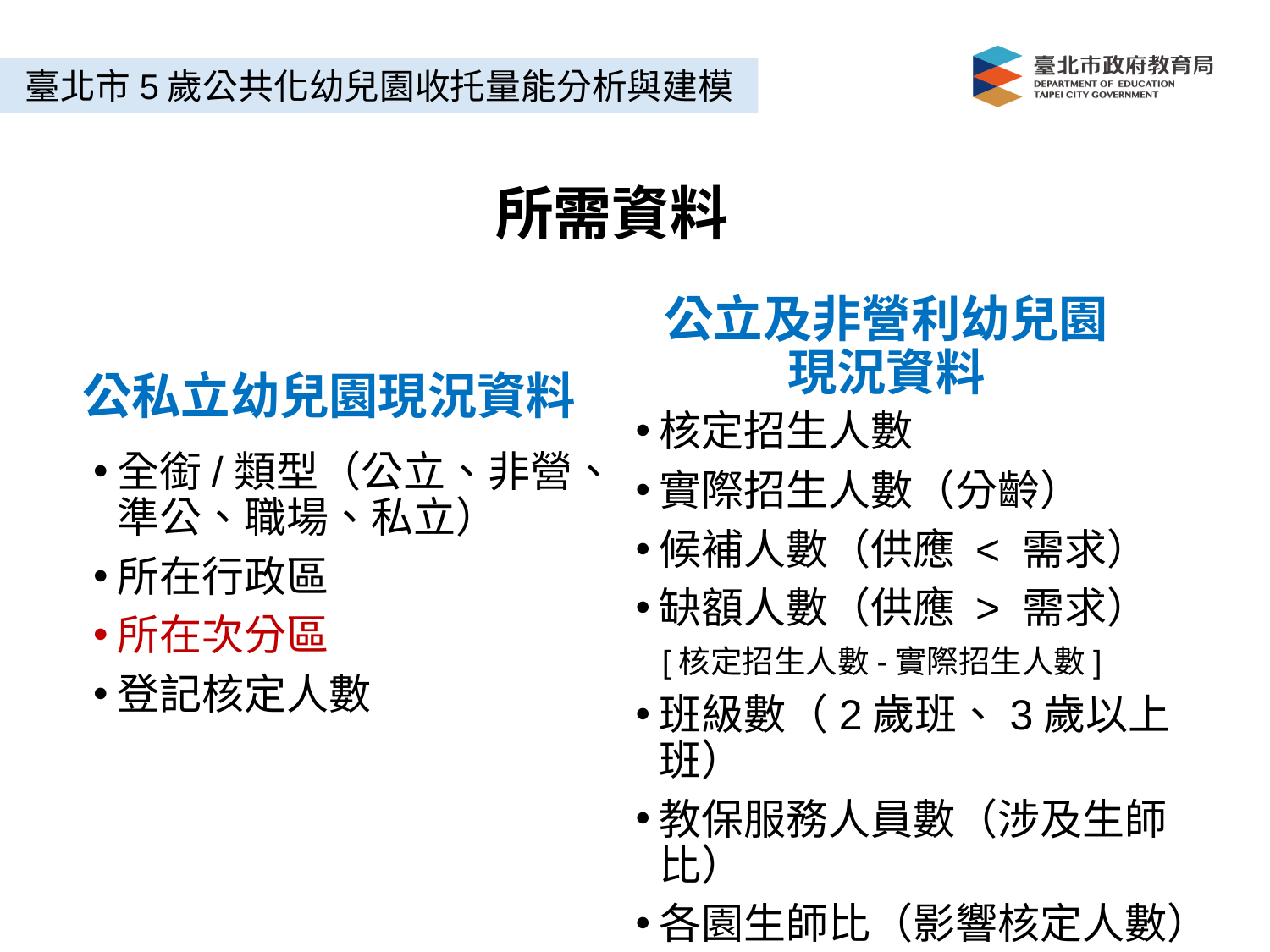

臺北市5歲公共化幼兒園收托量能分析與建模
所需資料
公立及非營利幼兒園
現況資料
公私立幼兒園現況資料
核定招生人數
實際招生人數（分齡）
候補人數（供應 < 需求）
缺額人數（供應 > 需求）
   [核定招生人數-實際招生人數]
班級數（2歲班、3歲以上班）
教保服務人員數（涉及生師比）
各園生師比（影響核定人數）
全銜/類型（公立、非營、準公、職場、私立）
所在行政區
所在次分區
登記核定人數